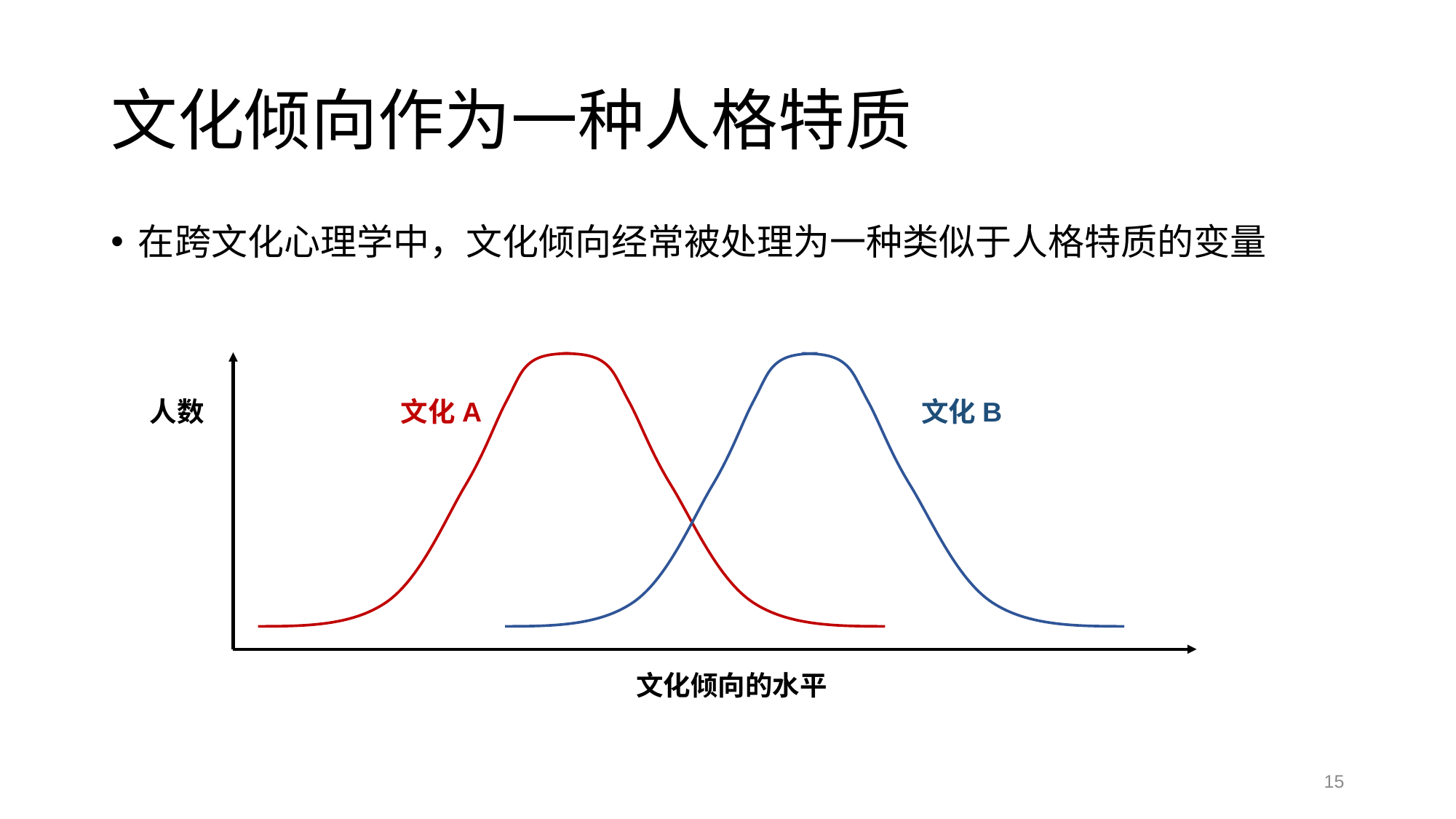

# 文化倾向作为一种人格特质
在跨文化心理学中，文化倾向经常被处理为一种类似于人格特质的变量

人数
文化A
文化B
文化倾向的水平
15